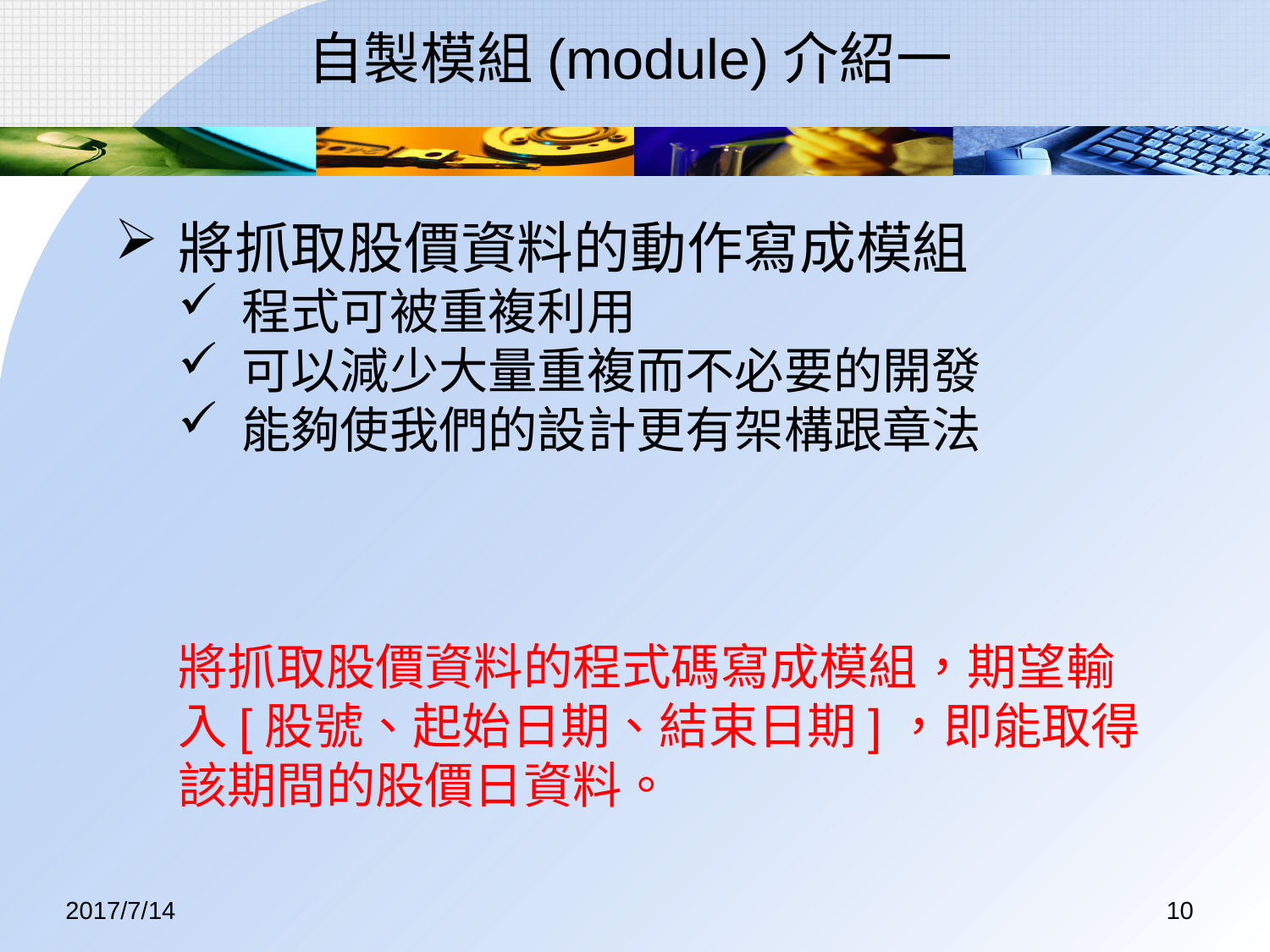

自製模組(module)介紹一
將抓取股價資料的動作寫成模組
程式可被重複利用
可以減少大量重複而不必要的開發
能夠使我們的設計更有架構跟章法

將抓取股價資料的程式碼寫成模組，期望輸入[股號、起始日期、結束日期]，即能取得該期間的股價日資料。
2017/7/14
10